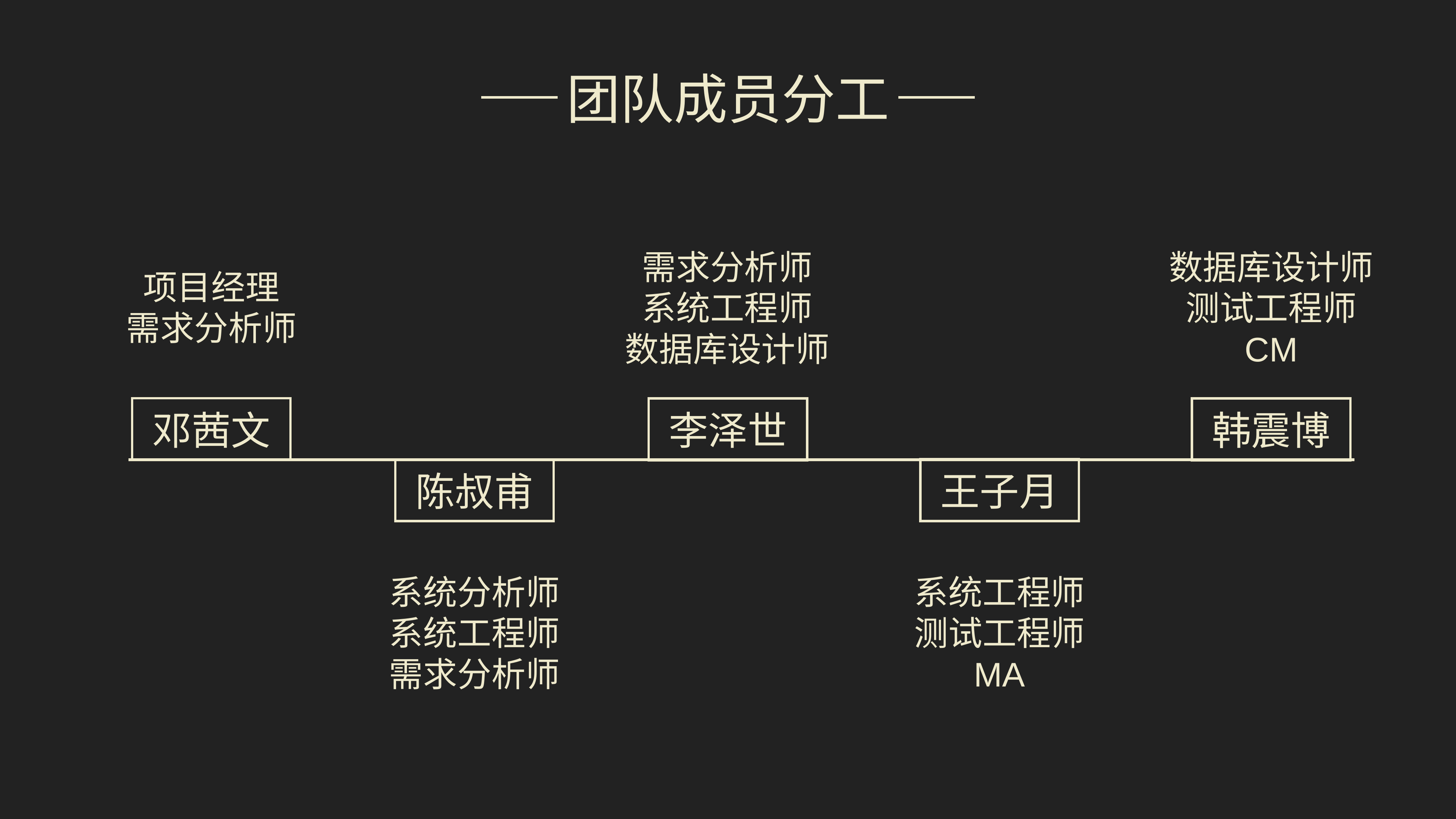

团队成员分工

需求分析师
系统工程师
数据库设计师
数据库设计师
测试工程师
CM
项目经理
需求分析师

邓茜文

李泽世

韩震博

王子月

陈叔甫

系统分析师
系统工程师
需求分析师
系统工程师
测试工程师
MA